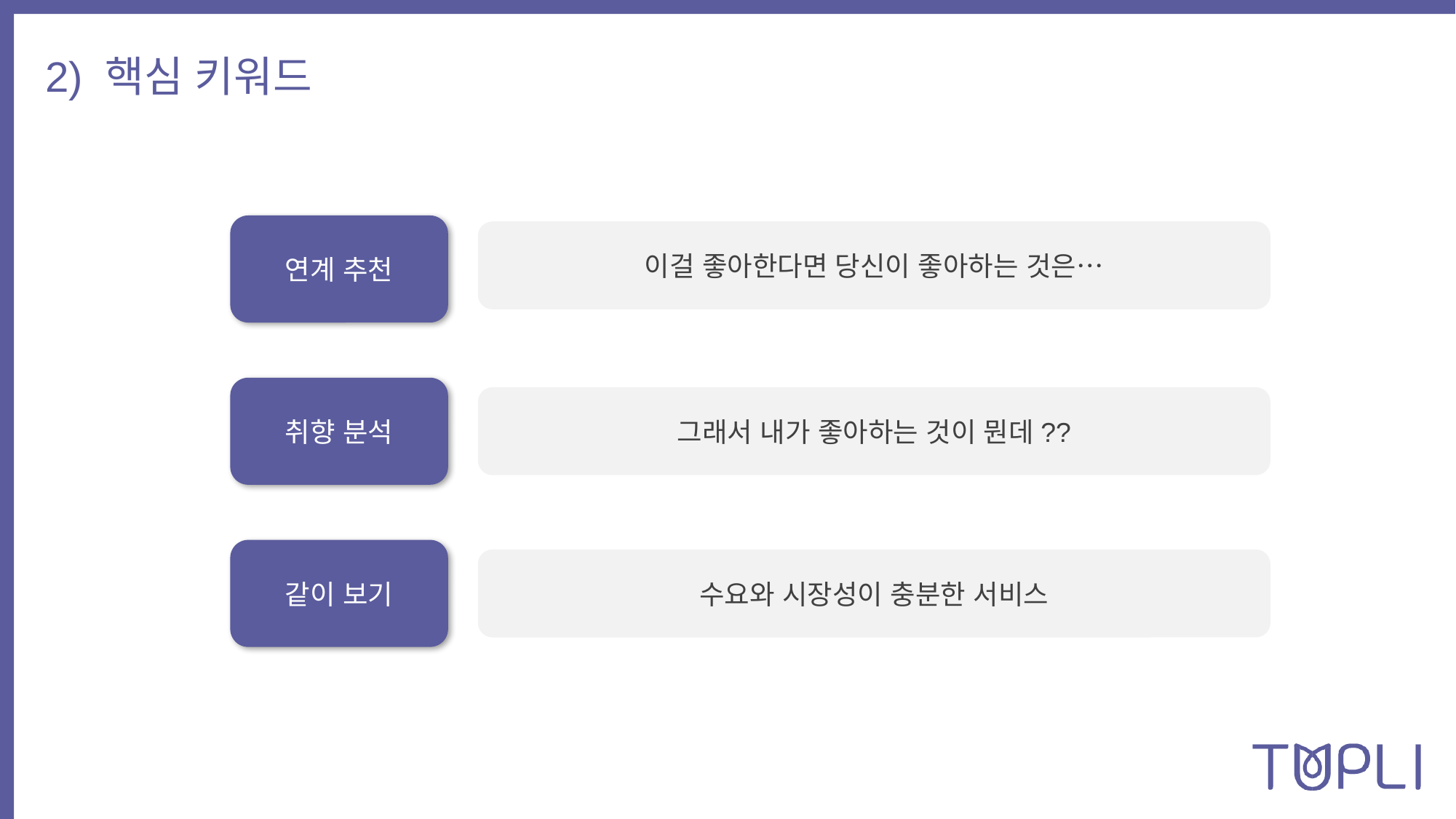

2) 핵심 키워드
연계 추천
이걸 좋아한다면 당신이 좋아하는 것은…
취향 분석
그래서 내가 좋아하는 것이 뭔데??
같이 보기
수요와 시장성이 충분한 서비스